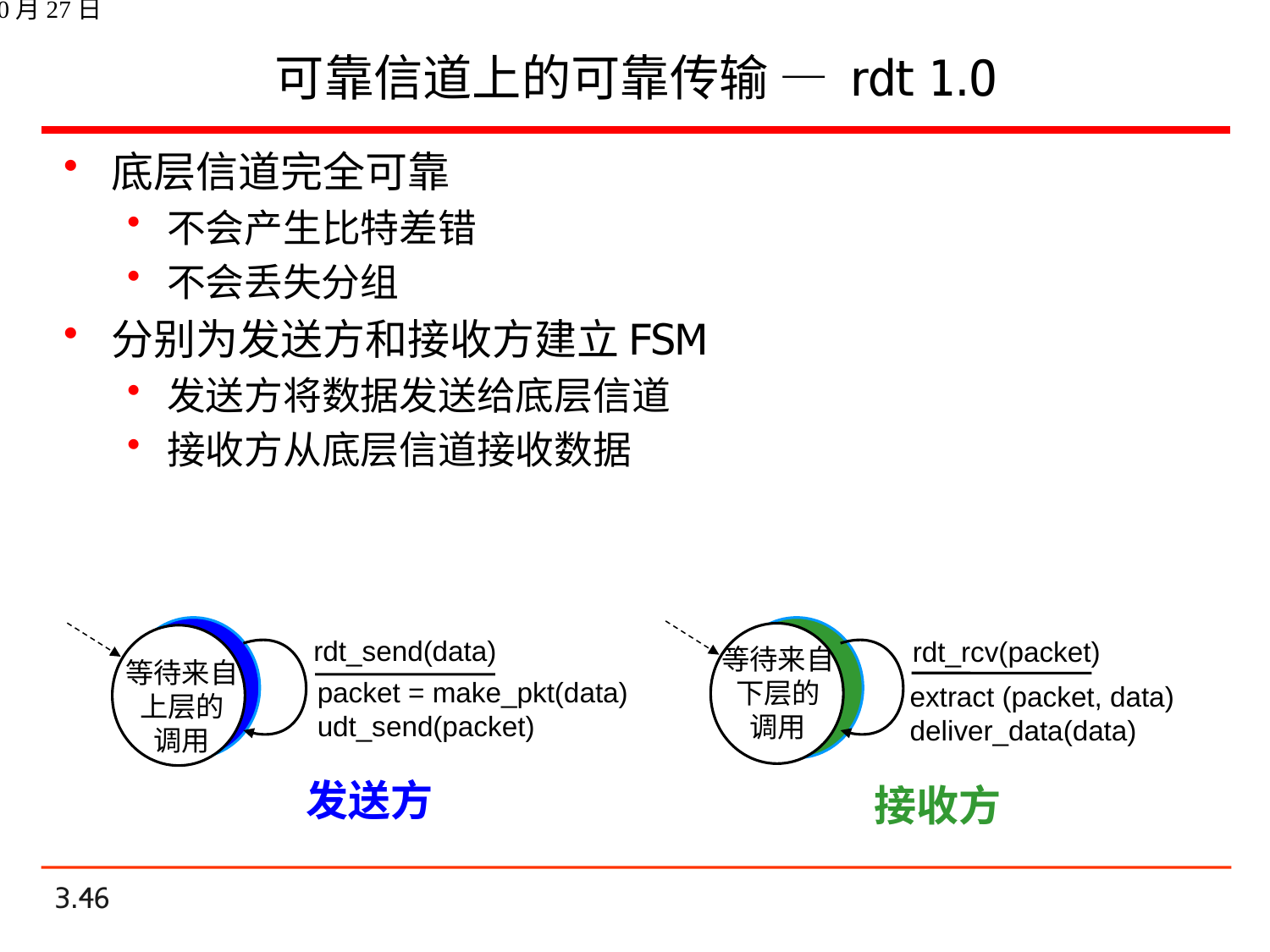

# 可靠信道上的可靠传输 — rdt 1.0
底层信道完全可靠
不会产生比特差错
不会丢失分组
分别为发送方和接收方建立FSM
发送方将数据发送给底层信道
接收方从底层信道接收数据

rdt_send(data)
rdt_rcv(packet)
等待来自下层的
调用
等待来自上层的
调用
packet = make_pkt(data)
udt_send(packet)
extract (packet, data)
deliver_data(data)

发送方
接收方
2020年10月27日